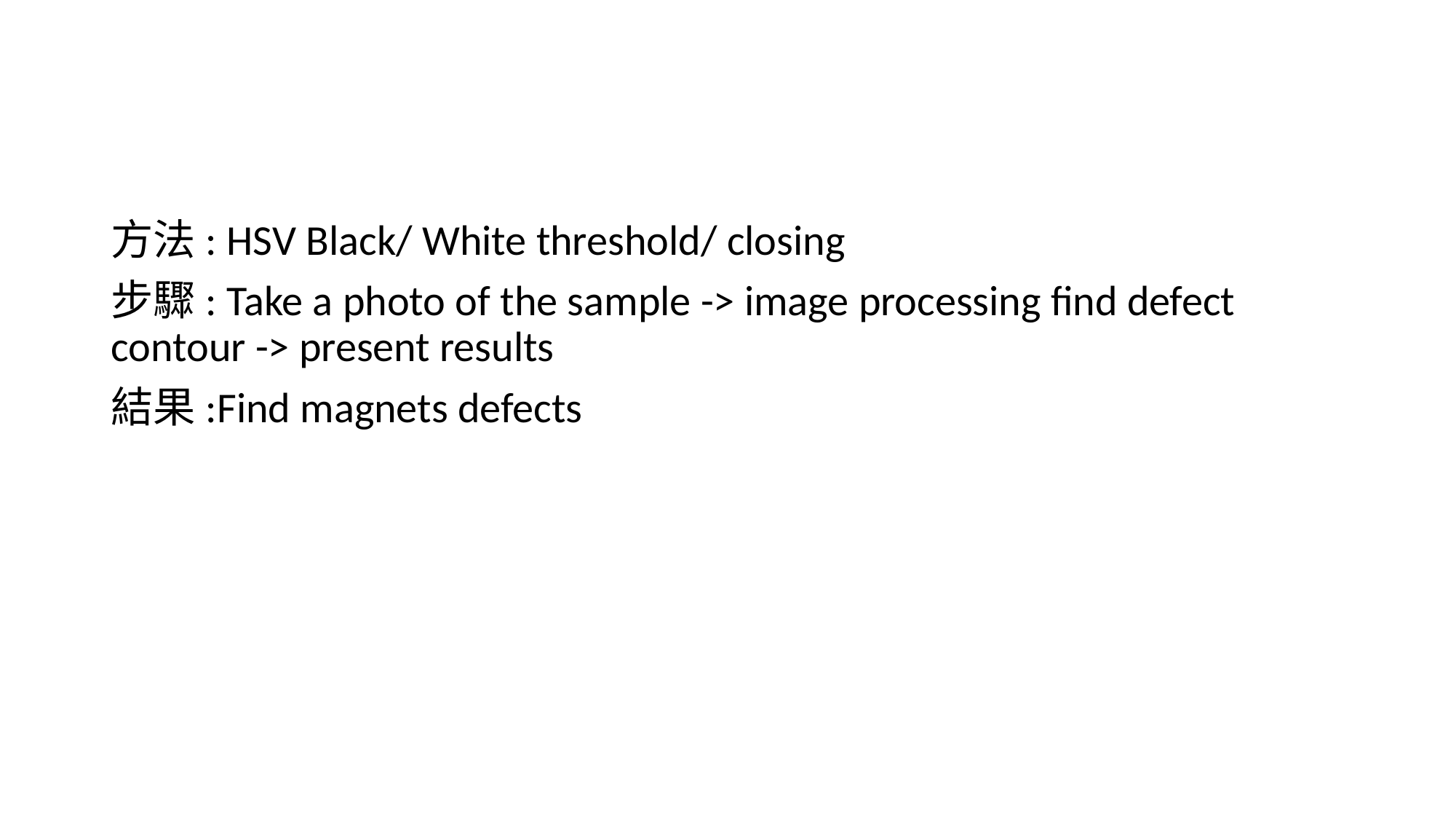

#
方法: HSV Black/ White threshold/ closing
步驟: Take a photo of the sample -> image processing find defect contour -> present results
結果:Find magnets defects